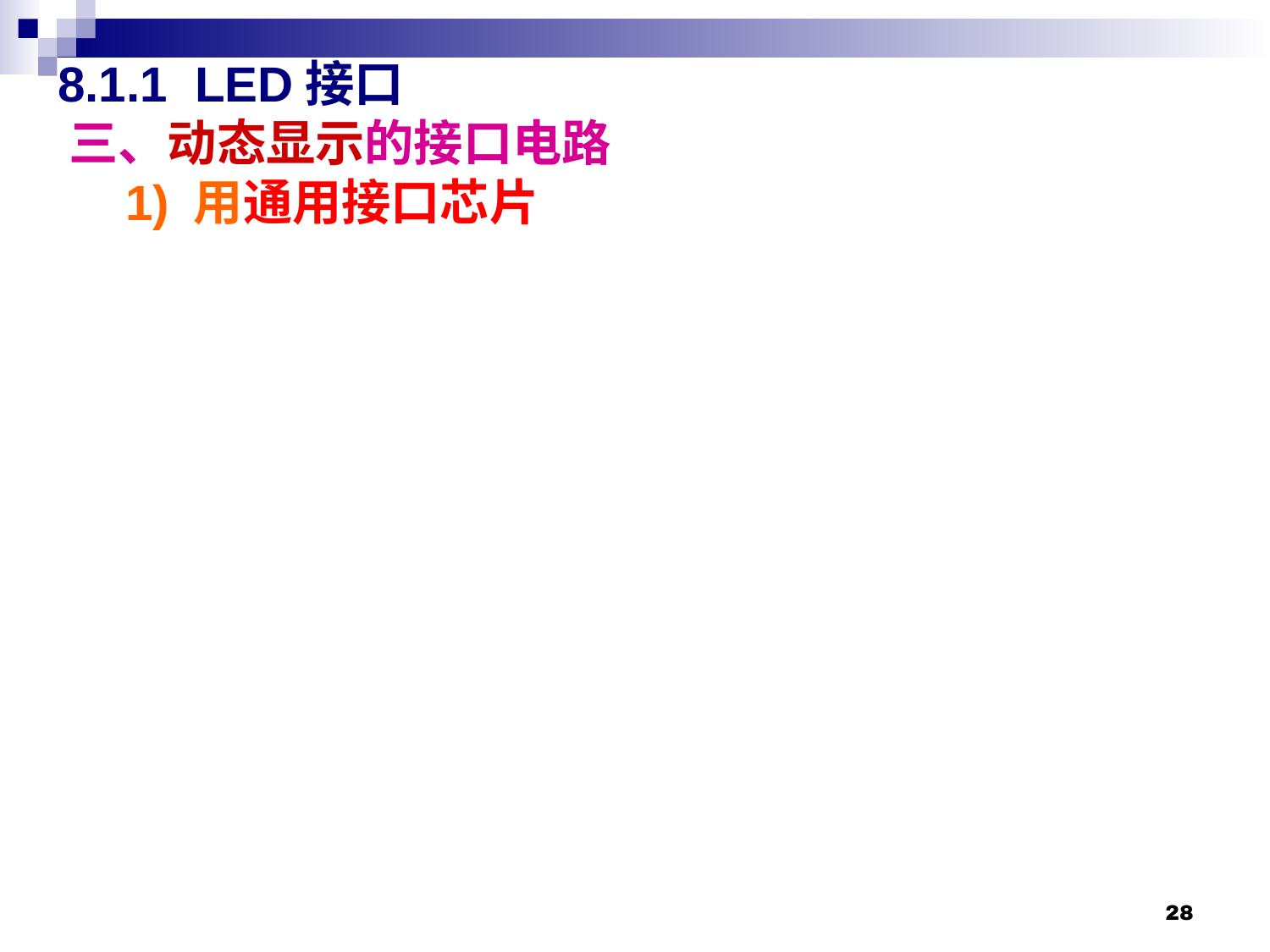

# 8.1.1  LED接口 三、动态显示的接口电路 1) 用通用接口芯片

28